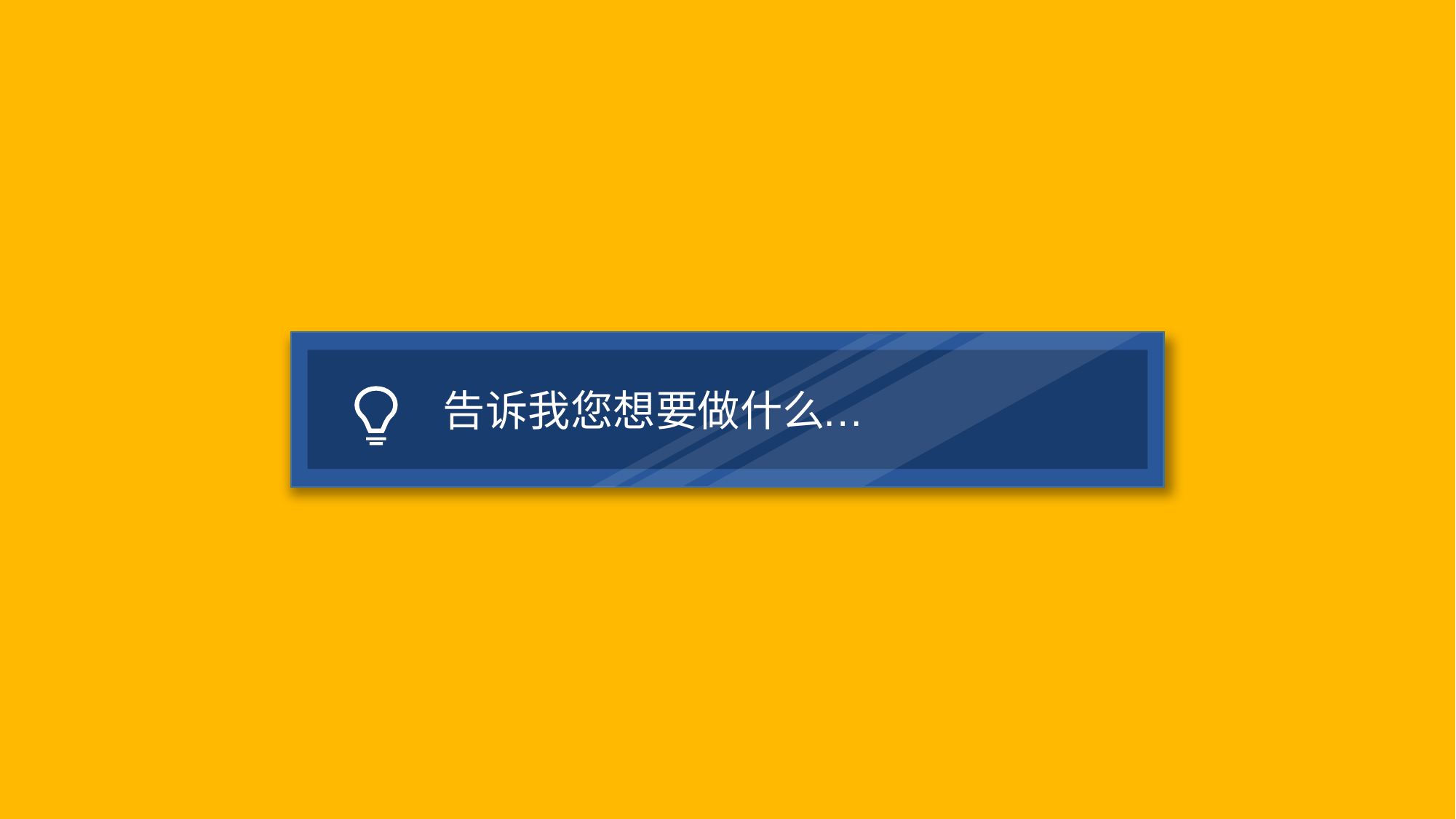

Leveraging modern desktop productivity
告
诉
我
您
想
要
做
什
么
…